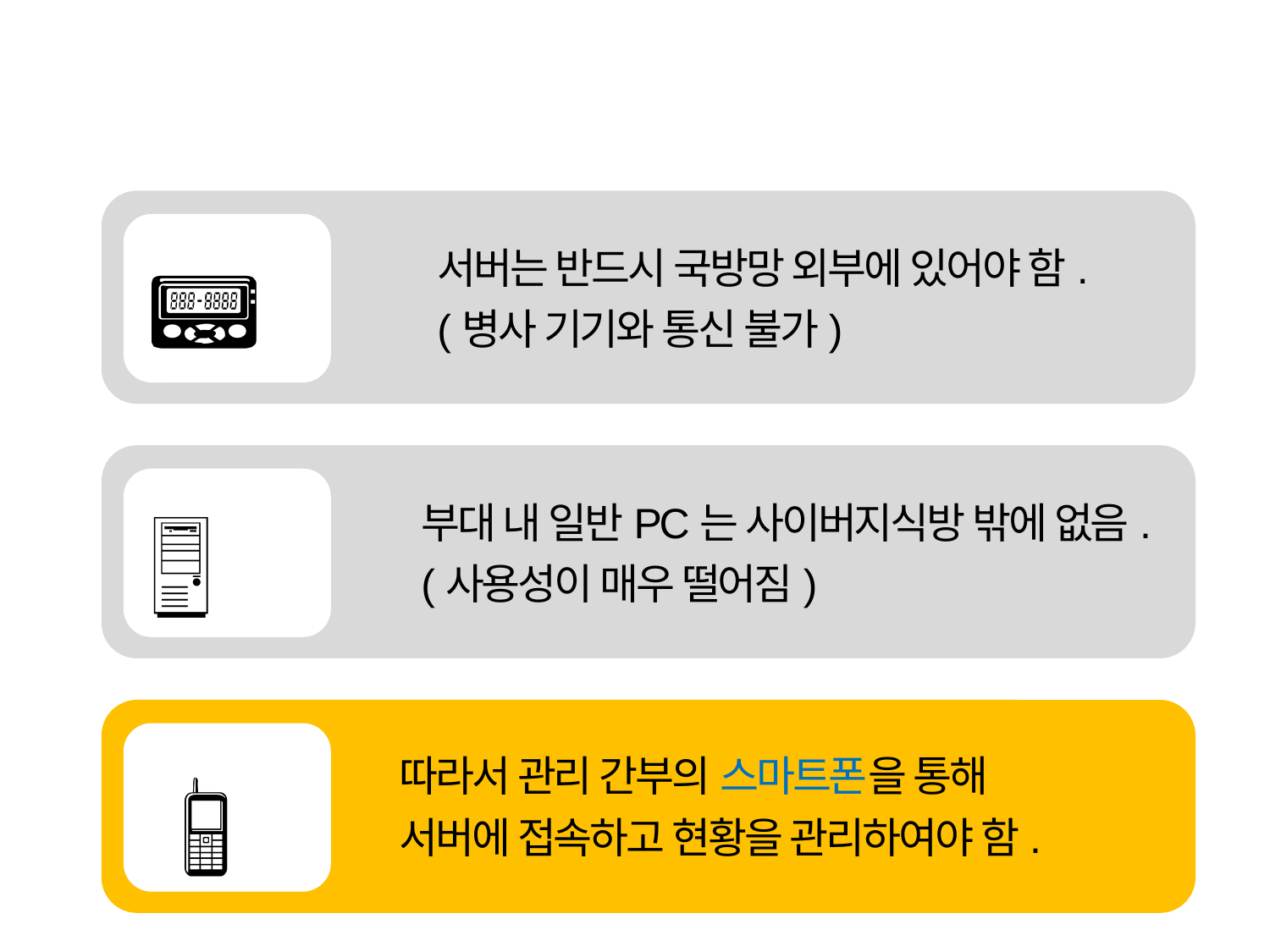

📟
서버는 반드시 국방망 외부에 있어야 함.
(병사 기기와 통신 불가)

🖥
부대 내 일반PC는 사이버지식방 밖에 없음.
(사용성이 매우 떨어짐)

따라서 관리 간부의 스마트폰을 통해
서버에 접속하고 현황을 관리하여야 함.
📱